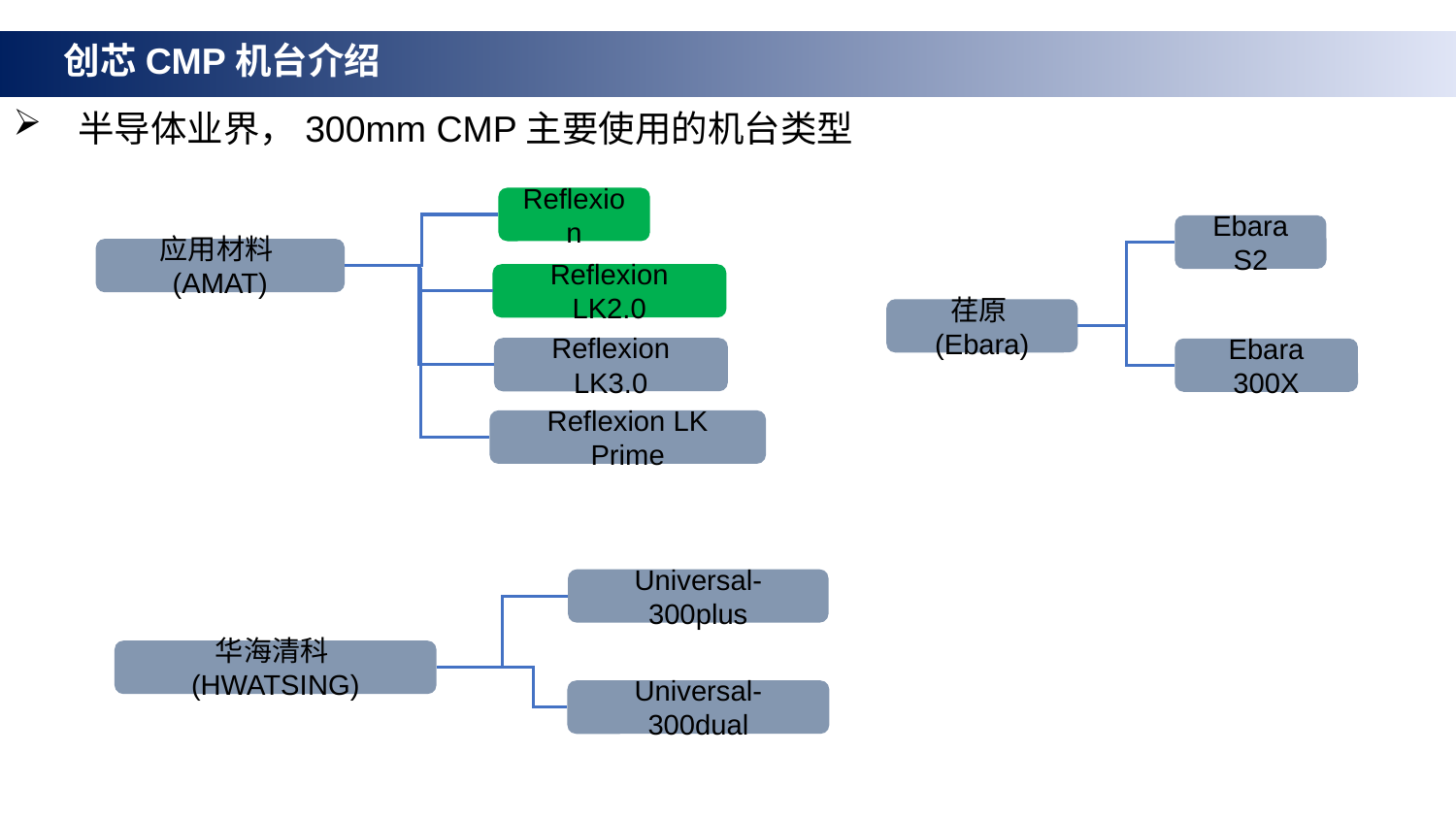

创芯CMP机台介绍
半导体业界，300mm CMP主要使用的机台类型

Reflexion
应用材料(AMAT)
Reflexion LK2.0
Reflexion LK3.0
Reflexion LK Prime
Ebara S2
荏原(Ebara)
Ebara 300X
Universal-300plus
华海清科(HWATSING)
Universal-300dual